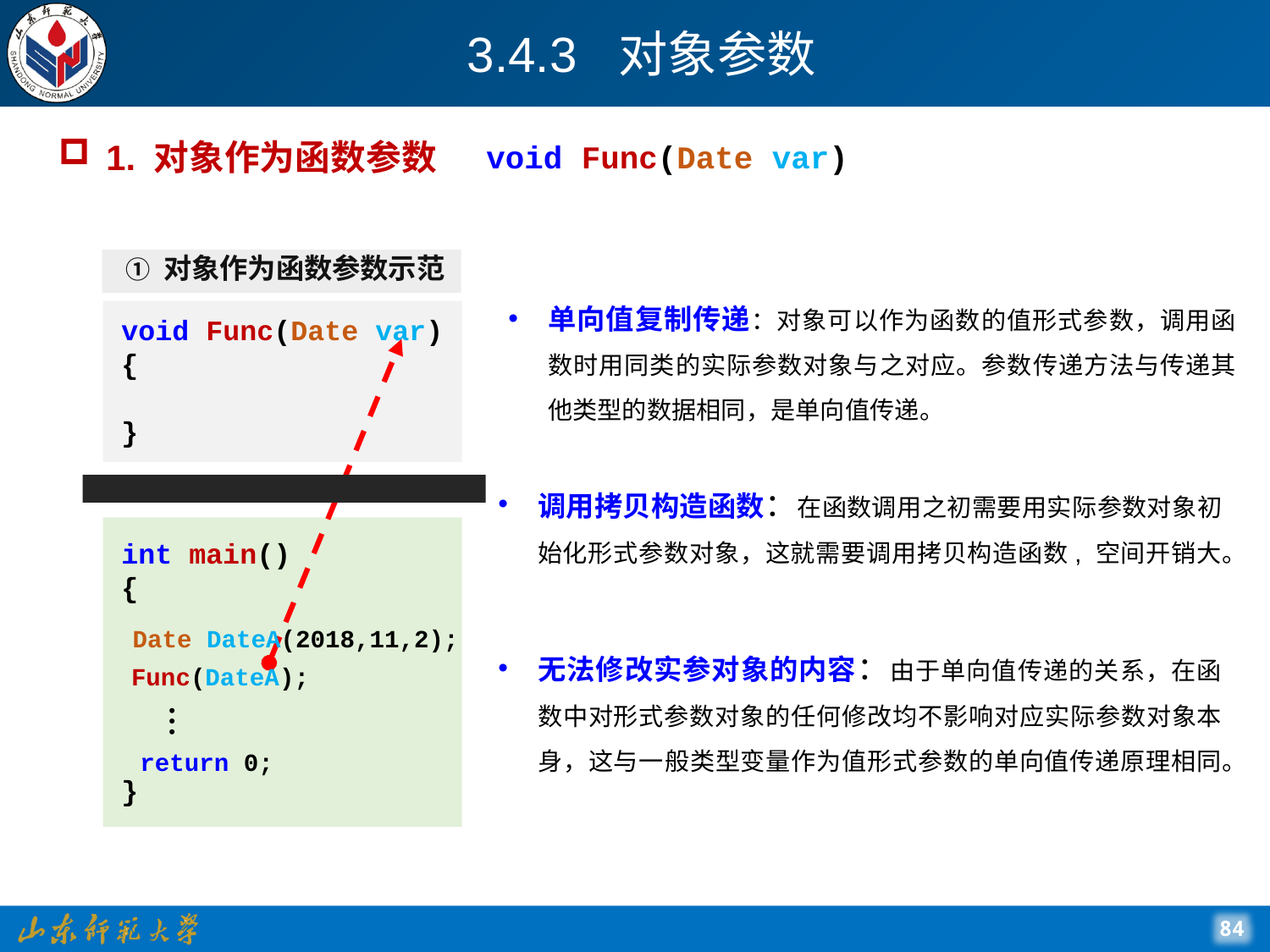

# 3.4.3 对象参数
1. 对象作为函数参数
void Func(Date var)
① 对象作为函数参数示范

单向值复制传递：对象可以作为函数的值形式参数，调用函数时用同类的实际参数对象与之对应。参数传递方法与传递其他类型的数据相同，是单向值传递。

void Func(Date var)
{

}
调用拷贝构造函数：在函数调用之初需要用实际参数对象初始化形式参数对象，这就需要调用拷贝构造函数, 空间开销大。

int main()
{

}
Date DateA(2018,11,2);
无法修改实参对象的内容：由于单向值传递的关系，在函数中对形式参数对象的任何修改均不影响对应实际参数对象本身，这与一般类型变量作为值形式参数的单向值传递原理相同。
Func(DateA);
…
return 0;